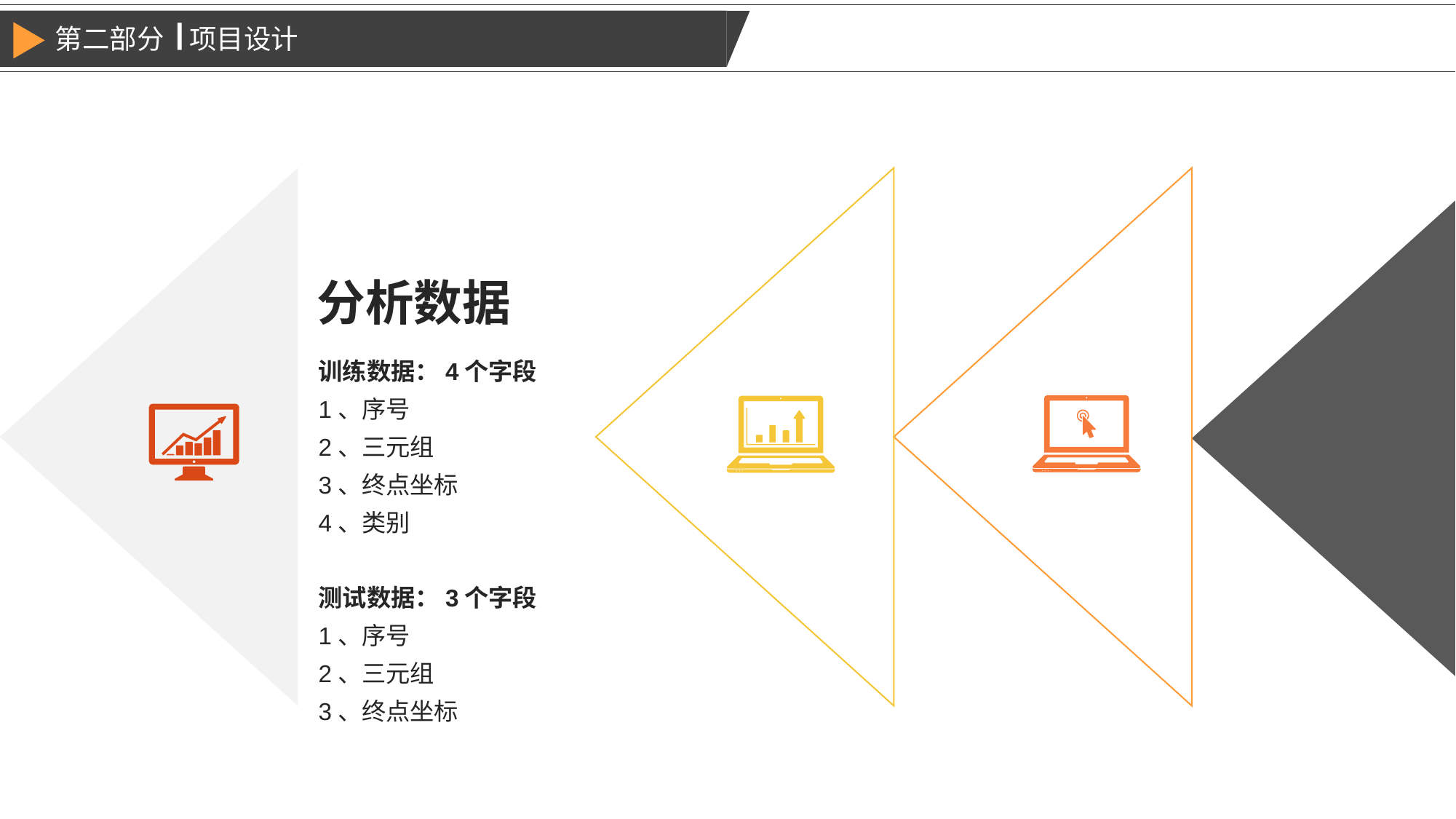

第二部分 |项目设计

分析数据

训练数据：4个字段
1、序号
2、三元组
3、终点坐标
4、类别

测试数据：3个字段
1、序号
2、三元组
3、终点坐标